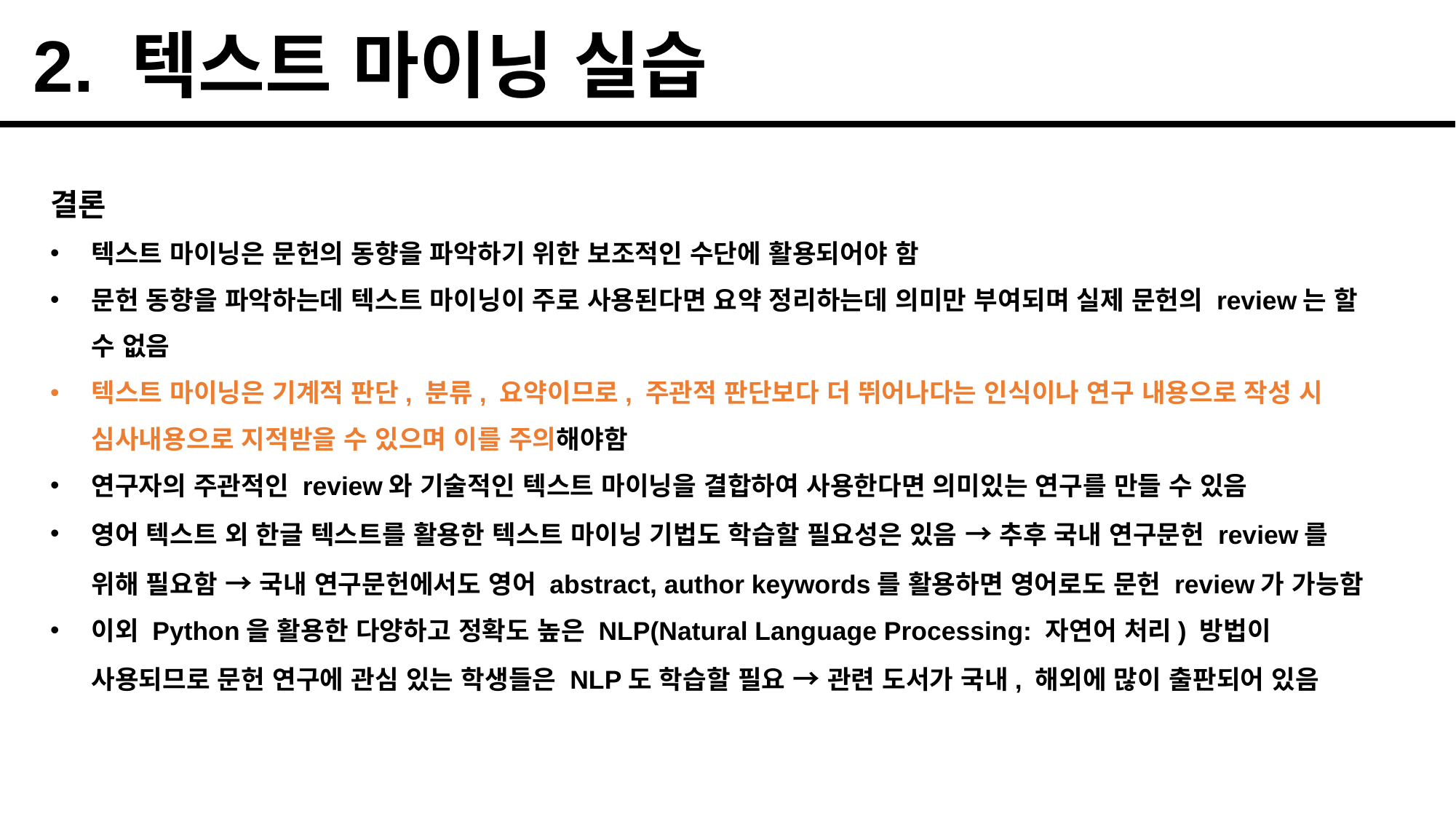

2. 텍스트 마이닝 실습
결론
텍스트 마이닝은 문헌의 동향을 파악하기 위한 보조적인 수단에 활용되어야 함
문헌 동향을 파악하는데 텍스트 마이닝이 주로 사용된다면 요약 정리하는데 의미만 부여되며 실제 문헌의 review는 할 수 없음
텍스트 마이닝은 기계적 판단, 분류, 요약이므로, 주관적 판단보다 더 뛰어나다는 인식이나 연구 내용으로 작성 시 심사내용으로 지적받을 수 있으며 이를 주의해야함
연구자의 주관적인 review와 기술적인 텍스트 마이닝을 결합하여 사용한다면 의미있는 연구를 만들 수 있음
영어 텍스트 외 한글 텍스트를 활용한 텍스트 마이닝 기법도 학습할 필요성은 있음 → 추후 국내 연구문헌 review를 위해 필요함 → 국내 연구문헌에서도 영어 abstract, author keywords를 활용하면 영어로도 문헌 review가 가능함
이외 Python을 활용한 다양하고 정확도 높은 NLP(Natural Language Processing: 자연어 처리) 방법이 사용되므로 문헌 연구에 관심 있는 학생들은 NLP도 학습할 필요 → 관련 도서가 국내, 해외에 많이 출판되어 있음